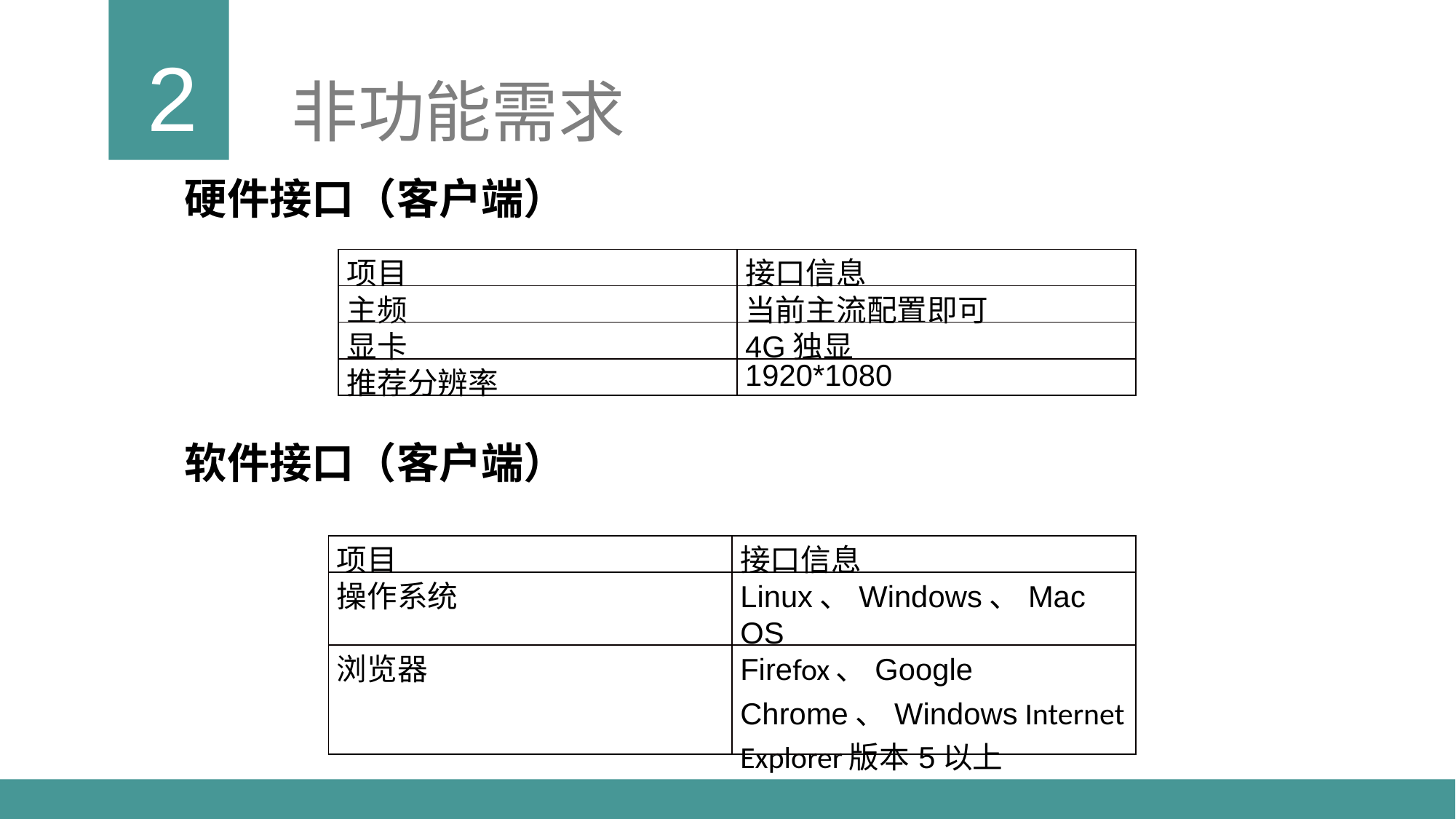

2
非功能需求
硬件接口（客户端）
| 项目 | 接口信息 |
| --- | --- |
| 主频 | 当前主流配置即可 |
| 显卡 | 4G独显 |
| 推荐分辨率 | 1920\*1080 |
软件接口（客户端）
| 项目 | 接口信息 |
| --- | --- |
| 操作系统 | Linux、Windows、Mac OS |
| 浏览器 | Firefox、Google Chrome、Windows Internet Explorer版本5以上 |